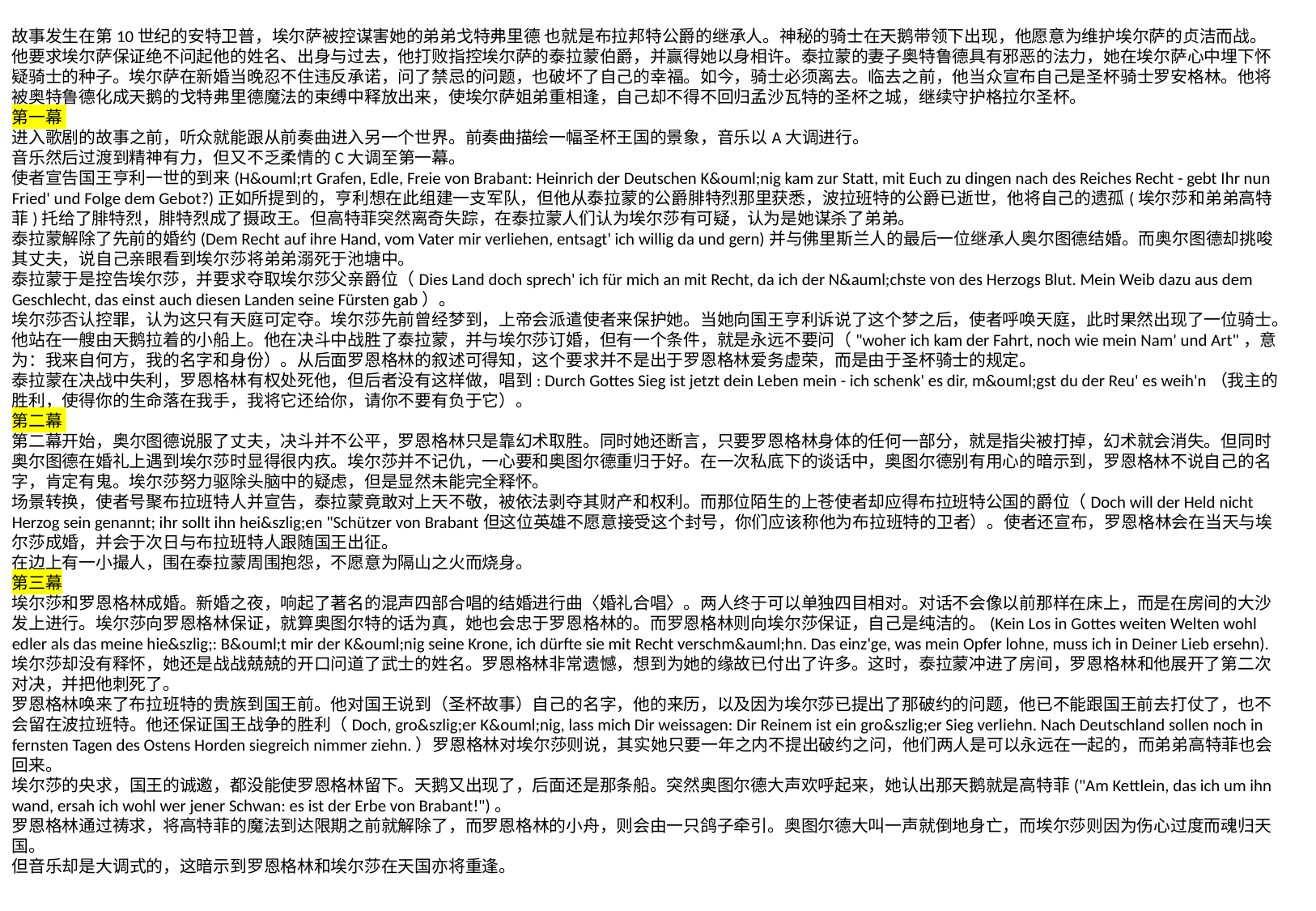

故事发生在第10世纪的安特卫普，埃尔萨被控谋害她的弟弟戈特弗里德 也就是布拉邦特公爵的继承人。神秘的骑士在天鹅带领下出现，他愿意为维护埃尔萨的贞洁而战。他要求埃尔萨保证绝不问起他的姓名、出身与过去，他打败指控埃尔萨的泰拉蒙伯爵，并赢得她以身相许。泰拉蒙的妻子奥特鲁德具有邪恶的法力，她在埃尔萨心中埋下怀疑骑士的种子。埃尔萨在新婚当晚忍不住违反承诺，问了禁忌的问题，也破坏了自己的幸福。如今，骑士必须离去。临去之前，他当众宣布自己是圣杯骑士罗安格林。他将被奥特鲁德化成天鹅的戈特弗里德魔法的束缚中释放出来，使埃尔萨姐弟重相逢，自己却不得不回归孟沙瓦特的圣杯之城，继续守护格拉尔圣杯。
第一幕
进入歌剧的故事之前，听众就能跟从前奏曲进入另一个世界。前奏曲描绘一幅圣杯王国的景象，音乐以A大调进行。
音乐然后过渡到精神有力，但又不乏柔情的C大调至第一幕。
使者宣告国王亨利一世的到来(H&ouml;rt Grafen, Edle, Freie von Brabant: Heinrich der Deutschen K&ouml;nig kam zur Statt, mit Euch zu dingen nach des Reiches Recht - gebt Ihr nun Fried' und Folge dem Gebot?)正如所提到的，亨利想在此组建一支军队，但他从泰拉蒙的公爵腓特烈那里获悉，波拉班特的公爵已逝世，他将自己的遗孤(埃尔莎和弟弟高特菲)托给了腓特烈，腓特烈成了摄政王。但高特菲突然离奇失踪，在泰拉蒙人们认为埃尔莎有可疑，认为是她谋杀了弟弟。
泰拉蒙解除了先前的婚约(Dem Recht auf ihre Hand, vom Vater mir verliehen, entsagt' ich willig da und gern)并与佛里斯兰人的最后一位继承人奥尔图德结婚。而奥尔图德却挑唆其丈夫，说自己亲眼看到埃尔莎将弟弟溺死于池塘中。
泰拉蒙于是控告埃尔莎，并要求夺取埃尔莎父亲爵位（Dies Land doch sprech' ich für mich an mit Recht, da ich der N&auml;chste von des Herzogs Blut. Mein Weib dazu aus dem Geschlecht, das einst auch diesen Landen seine Fürsten gab）。
埃尔莎否认控罪，认为这只有天庭可定夺。埃尔莎先前曾经梦到，上帝会派遣使者来保护她。当她向国王亨利诉说了这个梦之后，使者呼唤天庭，此时果然出现了一位骑士。他站在一艘由天鹅拉着的小船上。他在决斗中战胜了泰拉蒙，并与埃尔莎订婚，但有一个条件，就是永远不要问（"woher ich kam der Fahrt, noch wie mein Nam' und Art"，意为：我来自何方，我的名字和身份）。从后面罗恩格林的叙述可得知，这个要求并不是出于罗恩格林爱务虚荣，而是由于圣杯骑士的规定。
泰拉蒙在决战中失利，罗恩格林有权处死他，但后者没有这样做，唱到: Durch Gottes Sieg ist jetzt dein Leben mein - ich schenk' es dir, m&ouml;gst du der Reu' es weih'n（我主的胜利，使得你的生命落在我手，我将它还给你，请你不要有负于它）。
第二幕
第二幕开始，奥尔图德说服了丈夫，决斗并不公平，罗恩格林只是靠幻术取胜。同时她还断言，只要罗恩格林身体的任何一部分，就是指尖被打掉，幻术就会消失。但同时奥尔图德在婚礼上遇到埃尔莎时显得很内疚。埃尔莎并不记仇，一心要和奥图尔德重归于好。在一次私底下的谈话中，奥图尔德别有用心的暗示到，罗恩格林不说自己的名字，肯定有鬼。埃尔莎努力驱除头脑中的疑虑，但是显然未能完全释怀。
场景转换，使者号聚布拉班特人并宣告，泰拉蒙竟敢对上天不敬，被依法剥夺其财产和权利。而那位陌生的上苍使者却应得布拉班特公国的爵位（Doch will der Held nicht Herzog sein genannt; ihr sollt ihn hei&szlig;en "Schützer von Brabant但这位英雄不愿意接受这个封号，你们应该称他为布拉班特的卫者）。使者还宣布，罗恩格林会在当天与埃尔莎成婚，并会于次日与布拉班特人跟随国王出征。
在边上有一小撮人，围在泰拉蒙周围抱怨，不愿意为隔山之火而烧身。
第三幕
埃尔莎和罗恩格林成婚。新婚之夜，响起了著名的混声四部合唱的结婚进行曲〈婚礼合唱〉。两人终于可以单独四目相对。对话不会像以前那样在床上，而是在房间的大沙发上进行。埃尔莎向罗恩格林保证，就算奥图尔特的话为真，她也会忠于罗恩格林的。而罗恩格林则向埃尔莎保证，自己是纯洁的。(Kein Los in Gottes weiten Welten wohl edler als das meine hie&szlig;: B&ouml;t mir der K&ouml;nig seine Krone, ich dürfte sie mit Recht verschm&auml;hn. Das einz'ge, was mein Opfer lohne, muss ich in Deiner Lieb ersehn).
埃尔莎却没有释怀，她还是战战兢兢的开口问道了武士的姓名。罗恩格林非常遗憾，想到为她的缘故已付出了许多。这时，泰拉蒙冲进了房间，罗恩格林和他展开了第二次对决，并把他刺死了。
罗恩格林唤来了布拉班特的贵族到国王前。他对国王说到（圣杯故事）自己的名字，他的来历，以及因为埃尔莎已提出了那破约的问题，他已不能跟国王前去打仗了，也不会留在波拉班特。他还保证国王战争的胜利（Doch, gro&szlig;er K&ouml;nig, lass mich Dir weissagen: Dir Reinem ist ein gro&szlig;er Sieg verliehn. Nach Deutschland sollen noch in fernsten Tagen des Ostens Horden siegreich nimmer ziehn.）罗恩格林对埃尔莎则说，其实她只要一年之内不提出破约之问，他们两人是可以永远在一起的，而弟弟高特菲也会回来。
埃尔莎的央求，国王的诚邀，都没能使罗恩格林留下。天鹅又出现了，后面还是那条船。突然奥图尔德大声欢呼起来，她认出那天鹅就是高特菲("Am Kettlein, das ich um ihn wand, ersah ich wohl wer jener Schwan: es ist der Erbe von Brabant!")。
罗恩格林通过祷求，将高特菲的魔法到达限期之前就解除了，而罗恩格林的小舟，则会由一只鸽子牵引。奥图尔德大叫一声就倒地身亡，而埃尔莎则因为伤心过度而魂归天国。
但音乐却是大调式的，这暗示到罗恩格林和埃尔莎在天国亦将重逢。